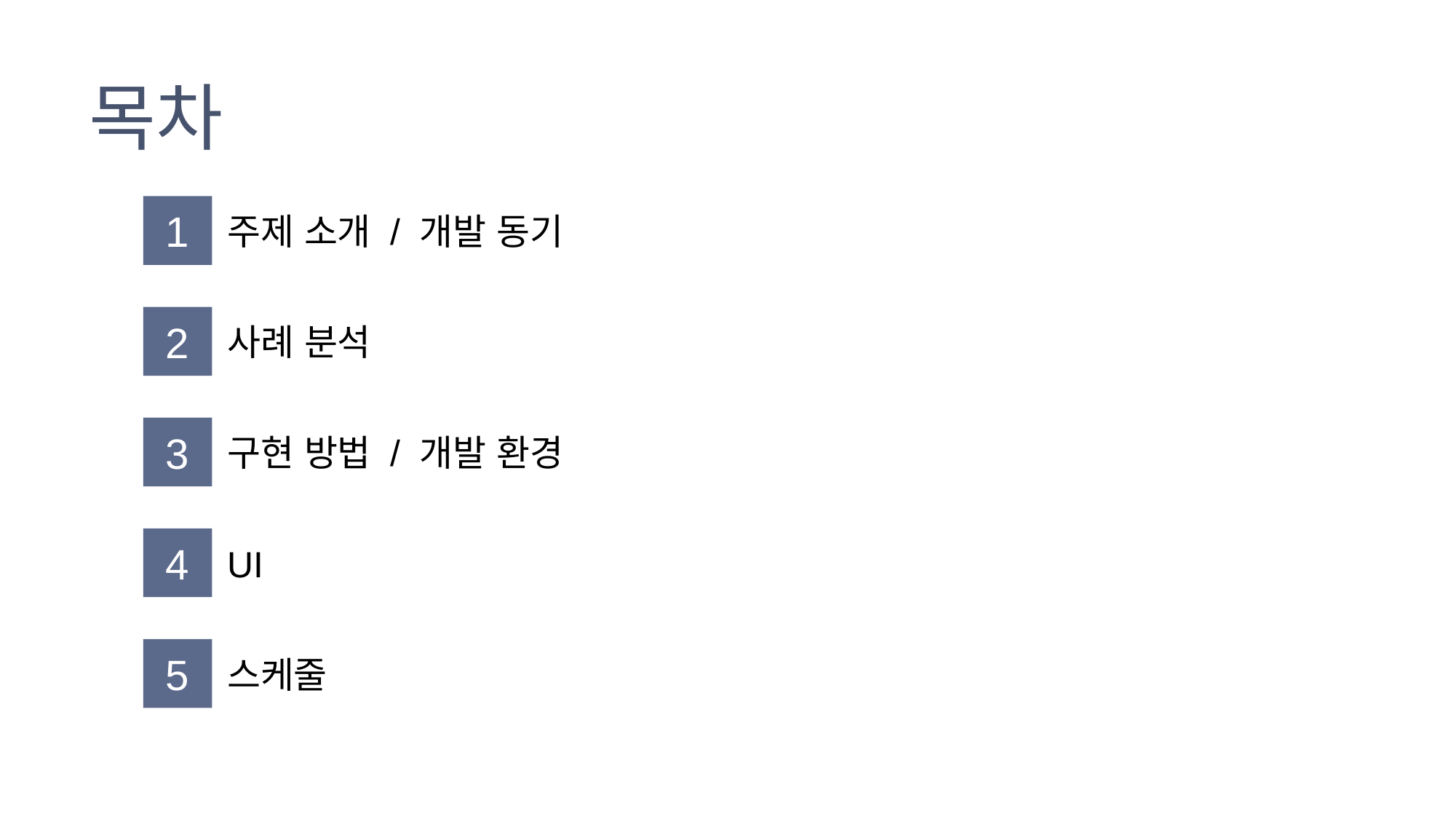

목차
1
주제 소개 / 개발 동기
2
사례 분석
3
구현 방법 / 개발 환경
4
UI
5
스케줄